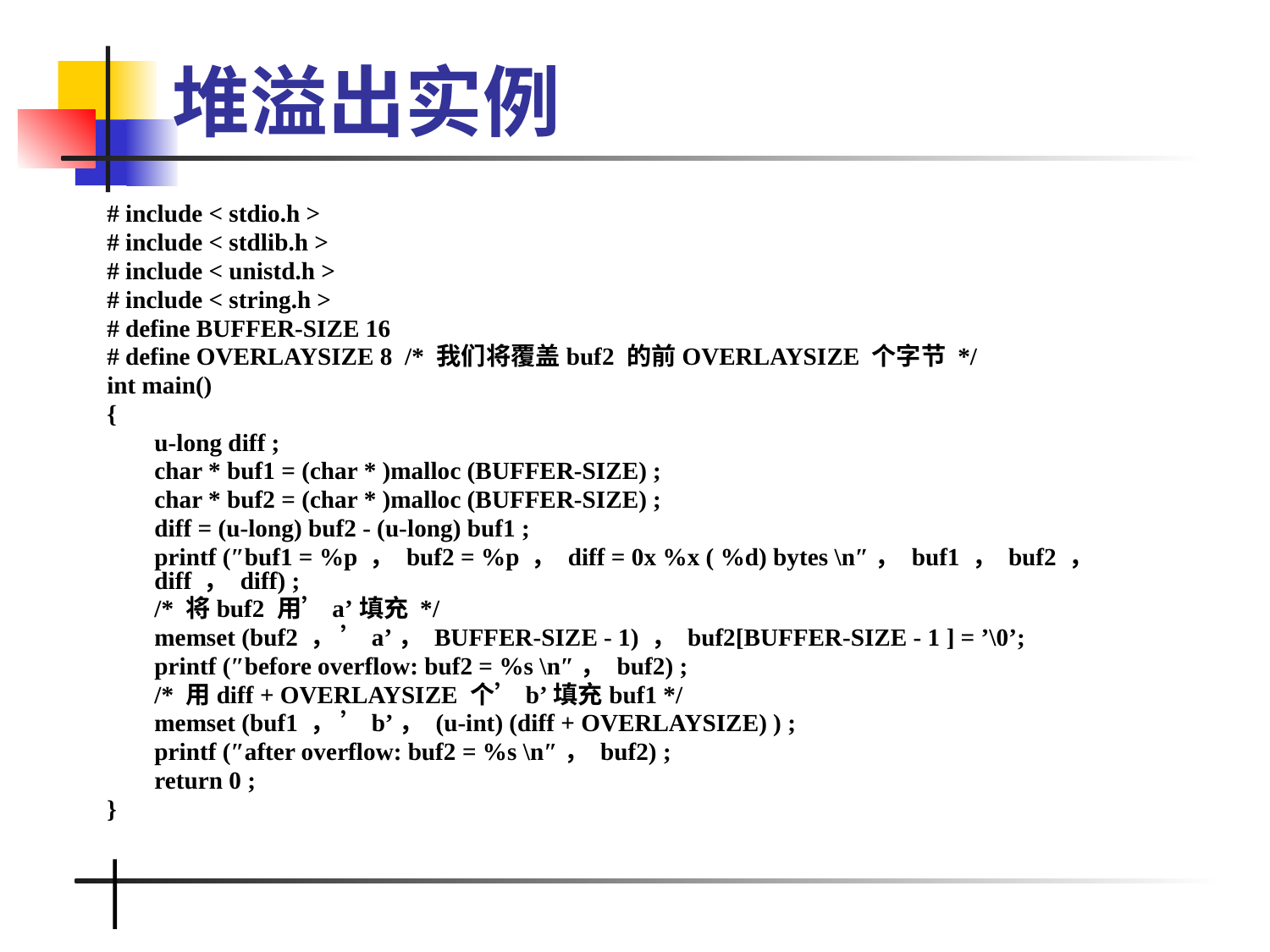

# 堆溢出实例
# include < stdio.h >
# include < stdlib.h >
# include < unistd.h >
# include < string.h >
# define BUFFER-SIZE 16
# define OVERLAYSIZE 8  /* 我们将覆盖buf2 的前OVERLAYSIZE 个字节 */
int main()
{
	u-long diff ;
	char * buf1 = (char * )malloc (BUFFER-SIZE) ;
	char * buf2 = (char * )malloc (BUFFER-SIZE) ;
	diff = (u-long) buf2 - (u-long) buf1 ;
	printf (″buf1 = %p ， buf2 = %p ， diff = 0x %x ( %d) bytes \n″， buf1 ， buf2 ， diff ， diff) ;
	/* 将buf2 用’a’填充 */
	memset (buf2 ， ’a’， BUFFER-SIZE - 1) ， buf2[BUFFER-SIZE - 1 ] = ’\0’;
	printf (″before overflow: buf2 = %s \n″， buf2) ;
	/* 用diff + OVERLAYSIZE 个’b’填充buf1 */
	memset (buf1 ， ’b’， (u-int) (diff + OVERLAYSIZE) ) ;
	printf (″after overflow: buf2 = %s \n″， buf2) ;
	return 0 ;
}